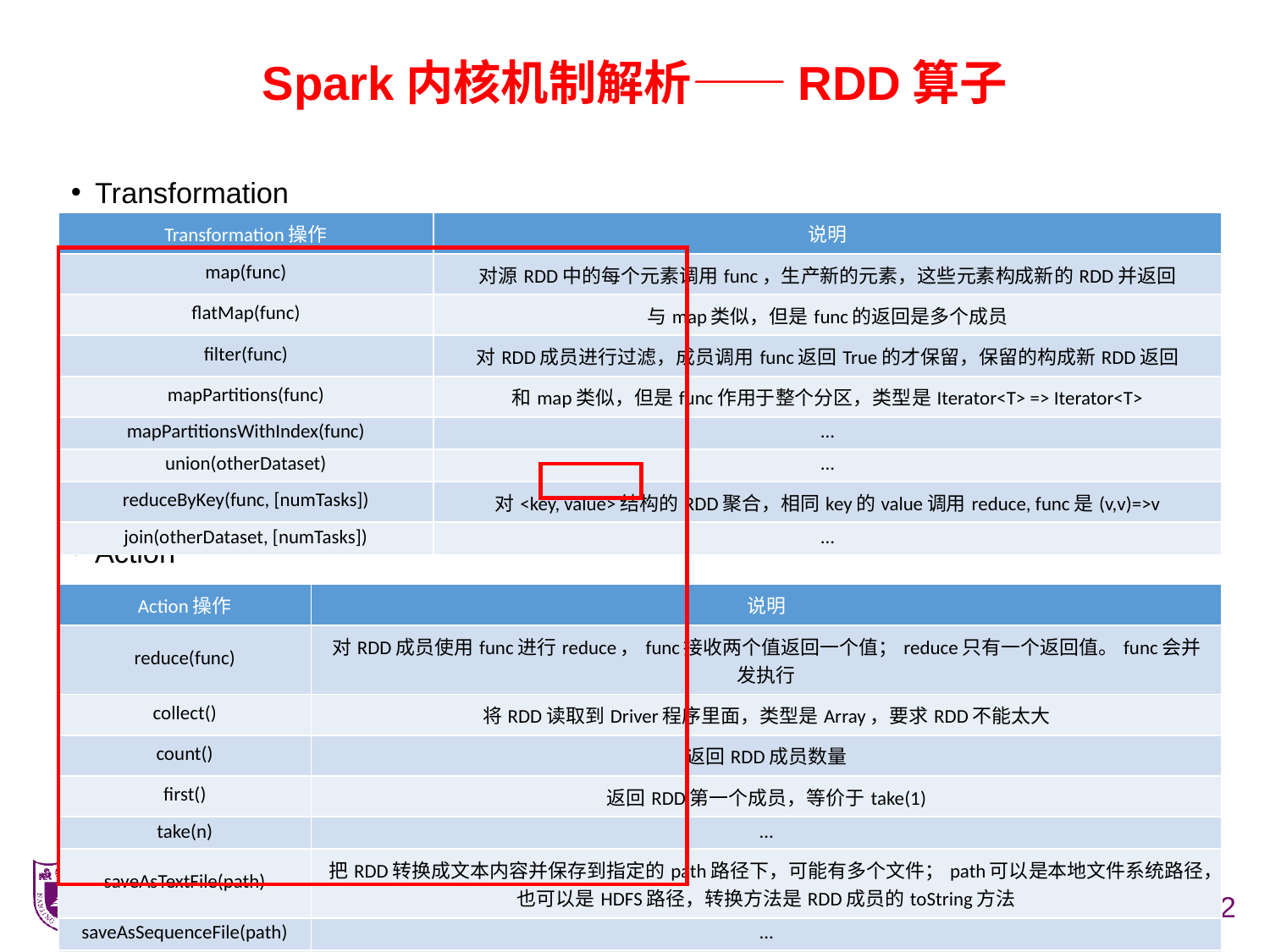

# Spark内核机制解析——RDD算子
Transformation

Action
| Transformation操作 | 说明 |
| --- | --- |
| map(func) | 对源RDD中的每个元素调用func，生产新的元素，这些元素构成新的RDD并返回 |
| flatMap(func) | 与map类似，但是func的返回是多个成员 |
| filter(func) | 对RDD成员进行过滤，成员调用func返回True的才保留，保留的构成新RDD返回 |
| mapPartitions(func) | 和map类似，但是func作用于整个分区，类型是Iterator<T> => Iterator<T> |
| mapPartitionsWithIndex(func) | … |
| union(otherDataset) | … |
| reduceByKey(func, [numTasks]) | 对<key, value>结构的RDD聚合，相同key的value调用reduce, func是(v,v)=>v |
| join(otherDataset, [numTasks]) | … |

| Action操作 | 说明 |
| --- | --- |
| reduce(func) | 对RDD成员使用func进行reduce，func接收两个值返回一个值；reduce只有一个返回值。func会并发执行 |
| collect() | 将RDD读取到Driver程序里面，类型是Array，要求RDD不能太大 |
| count() | 返回RDD成员数量 |
| first() | 返回RDD第一个成员，等价于take(1) |
| take(n) | … |
| saveAsTextFile(path) | 把RDD转换成文本内容并保存到指定的path路径下，可能有多个文件；path可以是本地文件系统路径，也可以是HDFS路径，转换方法是RDD成员的toString方法 |
| saveAsSequenceFile(path) | … |
| foreach(func) | 对RDD的每个成员执行func方法，没有返回值 |
22